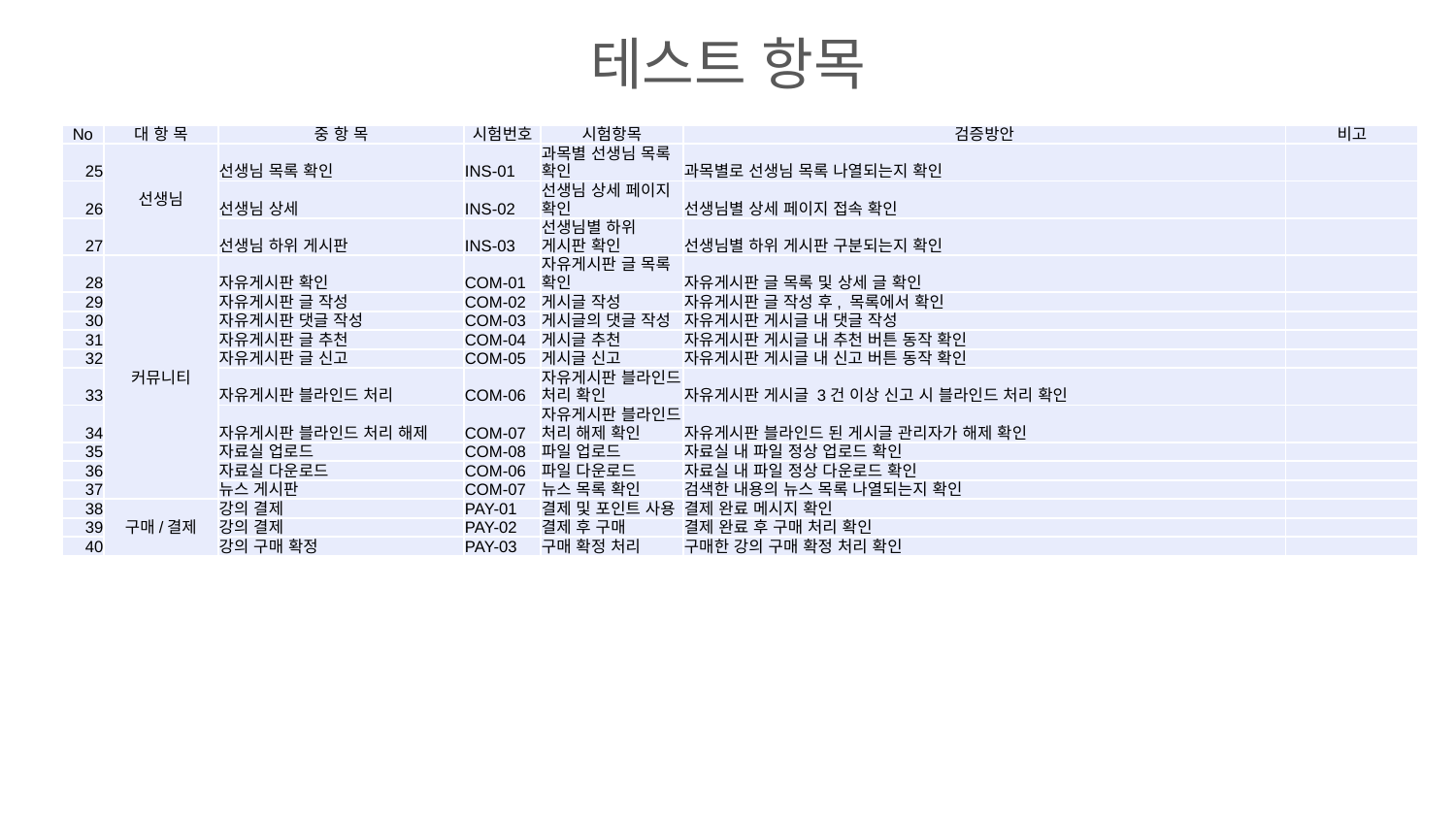

테스트 항목
| No | 대 항 목 | 중 항 목 | 시험번호 | 시험항목 | 검증방안 | 비고 |
| --- | --- | --- | --- | --- | --- | --- |
| 25 | 선생님 | 선생님 목록 확인 | INS-01 | 과목별 선생님 목록 확인 | 과목별로 선생님 목록 나열되는지 확인 |  |
| 26 |  | 선생님 상세 | INS-02 | 선생님 상세 페이지 확인 | 선생님별 상세 페이지 접속 확인 |  |
| 27 |  | 선생님 하위 게시판 | INS-03 | 선생님별 하위 게시판 확인 | 선생님별 하위 게시판 구분되는지 확인 |  |
| 28 | 커뮤니티 | 자유게시판 확인 | COM-01 | 자유게시판 글 목록 확인 | 자유게시판 글 목록 및 상세 글 확인 |  |
| 29 |  | 자유게시판 글 작성 | COM-02 | 게시글 작성 | 자유게시판 글 작성 후, 목록에서 확인 |  |
| 30 |  | 자유게시판 댓글 작성 | COM-03 | 게시글의 댓글 작성 | 자유게시판 게시글 내 댓글 작성 |  |
| 31 |  | 자유게시판 글 추천 | COM-04 | 게시글 추천 | 자유게시판 게시글 내 추천 버튼 동작 확인 |  |
| 32 |  | 자유게시판 글 신고 | COM-05 | 게시글 신고 | 자유게시판 게시글 내 신고 버튼 동작 확인 |  |
| 33 |  | 자유게시판 블라인드 처리 | COM-06 | 자유게시판 블라인드 처리 확인 | 자유게시판 게시글 3건 이상 신고 시 블라인드 처리 확인 |  |
| 34 |  | 자유게시판 블라인드 처리 해제 | COM-07 | 자유게시판 블라인드 처리 해제 확인 | 자유게시판 블라인드 된 게시글 관리자가 해제 확인 |  |
| 35 |  | 자료실 업로드 | COM-08 | 파일 업로드 | 자료실 내 파일 정상 업로드 확인 |  |
| 36 |  | 자료실 다운로드 | COM-06 | 파일 다운로드 | 자료실 내 파일 정상 다운로드 확인 |  |
| 37 |  | 뉴스 게시판 | COM-07 | 뉴스 목록 확인 | 검색한 내용의 뉴스 목록 나열되는지 확인 |  |
| 38 | 구매/결제 | 강의 결제 | PAY-01 | 결제 및 포인트 사용 | 결제 완료 메시지 확인 |  |
| 39 |  | 강의 결제 | PAY-02 | 결제 후 구매 | 결제 완료 후 구매 처리 확인 |  |
| 40 |  | 강의 구매 확정 | PAY-03 | 구매 확정 처리 | 구매한 강의 구매 확정 처리 확인 |  |